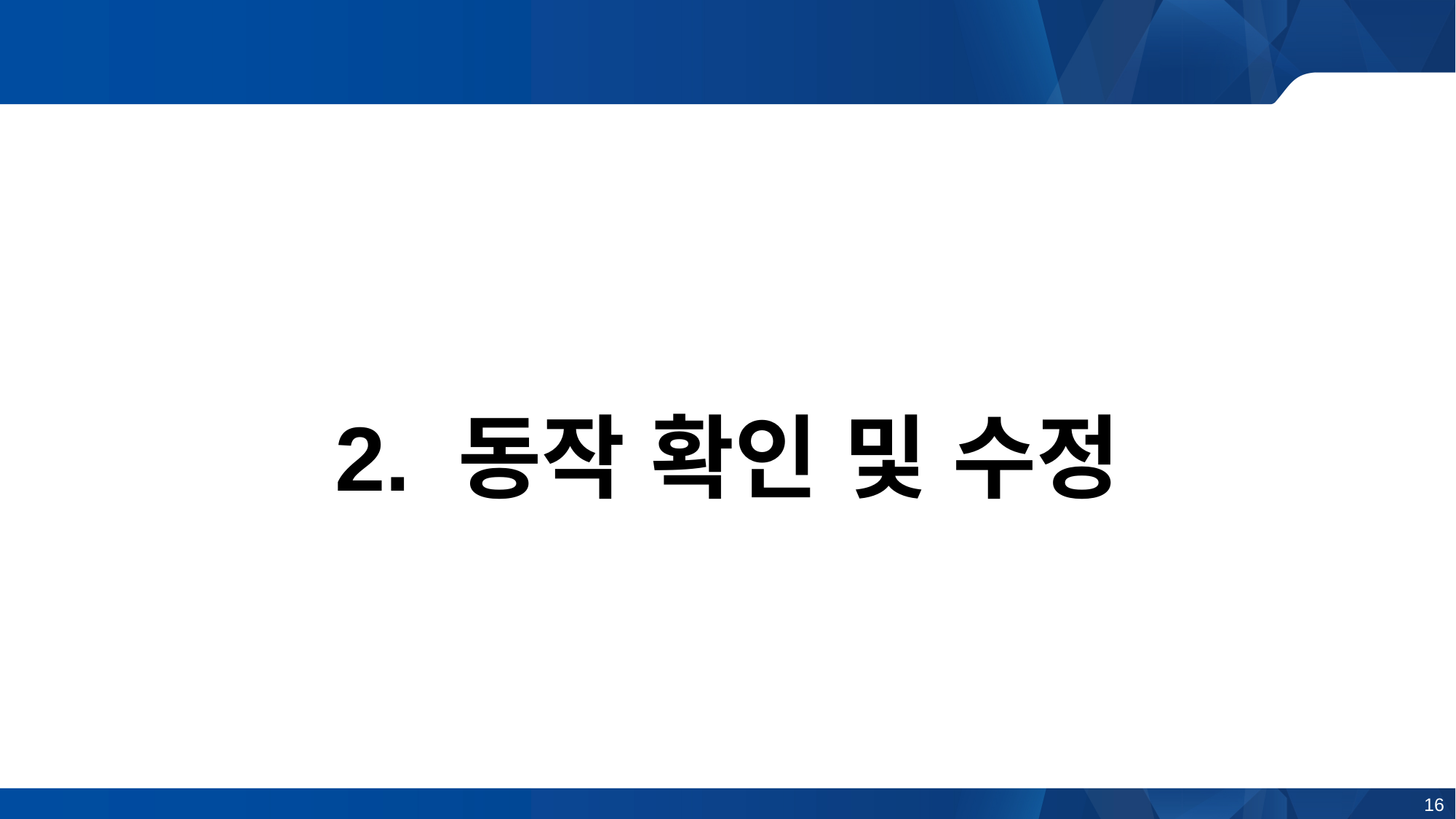

# 2. 동작 확인 및 수정
16